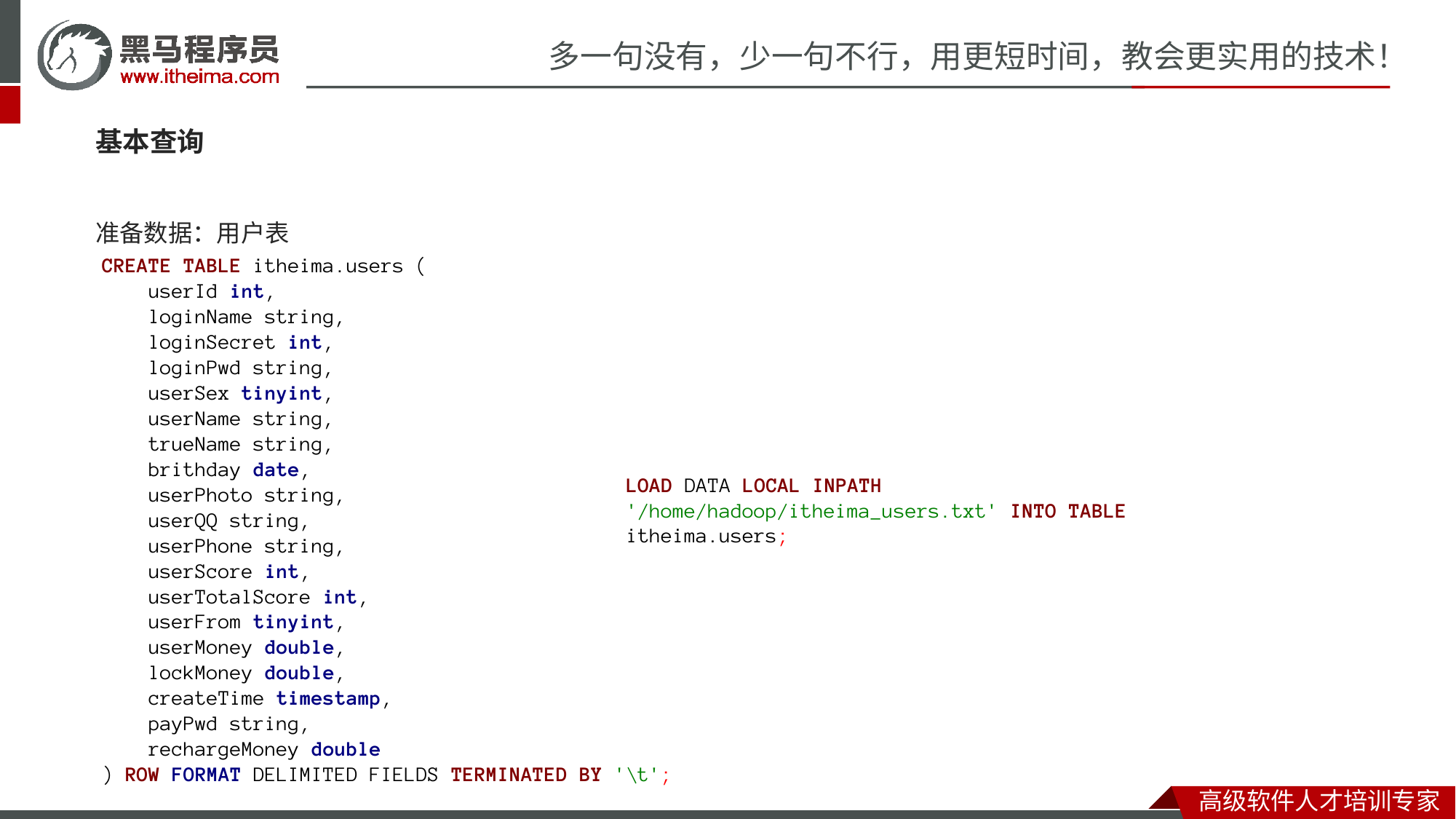

基本查询
准备数据：用户表
CREATE TABLE itheima.users (
    userId int,
    loginName string,
    loginSecret int,
    loginPwd string,
    userSex tinyint,
    userName string,
    trueName string,
    brithday date,
    userPhoto string,
    userQQ string,
    userPhone string,
    userScore int,
    userTotalScore int,
    userFrom tinyint,
    userMoney double,
    lockMoney double,
    createTime timestamp,
    payPwd string,
    rechargeMoney double
) ROW FORMAT DELIMITED FIELDS TERMINATED BY '\t';

LOAD DATA LOCAL INPATH '/home/hadoop/itheima_users.txt' INTO TABLE itheima.users;